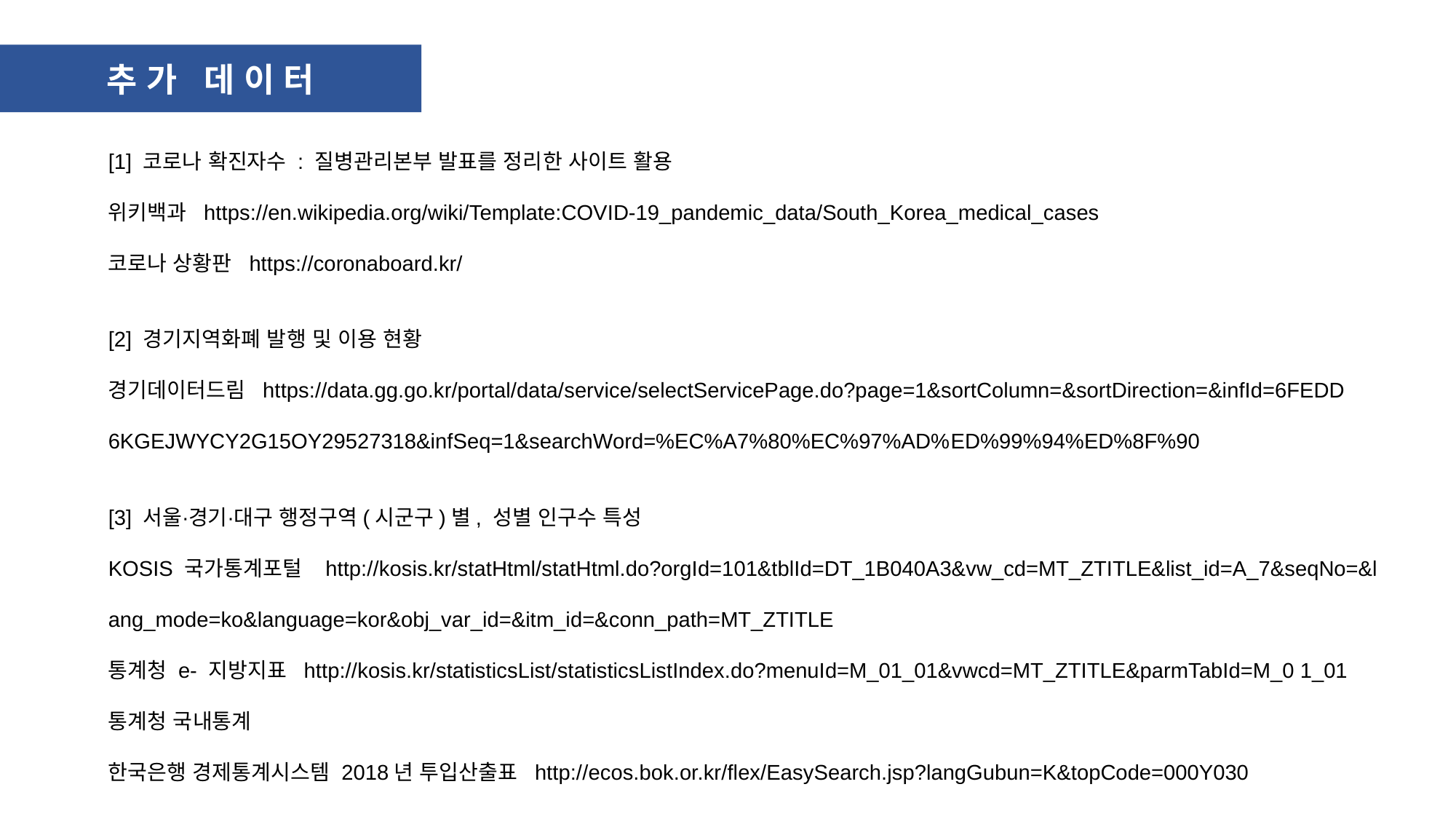

추가 데이터
[1] 코로나 확진자수 : 질병관리본부 발표를 정리한 사이트 활용
위키백과  https://en.wikipedia.org/wiki/Template:COVID-19_pandemic_data/South_Korea_medical_cases
코로나 상황판  https://coronaboard.kr/

[2] 경기지역화폐 발행 및 이용 현황
경기데이터드림  https://data.gg.go.kr/portal/data/service/selectServicePage.do?page=1&sortColumn=&sortDirection=&infId=6FEDD 6KGEJWYCY2G15OY29527318&infSeq=1&searchWord=%EC%A7%80%EC%97%AD%ED%99%94%ED%8F%90

[3] 서울∙경기∙대구 행정구역(시군구)별, 성별 인구수 특성
KOSIS 국가통계포털   http://kosis.kr/statHtml/statHtml.do?orgId=101&tblId=DT_1B040A3&vw_cd=MT_ZTITLE&list_id=A_7&seqNo=&l ang_mode=ko&language=kor&obj_var_id=&itm_id=&conn_path=MT_ZTITLE
통계청 e- 지방지표  http://kosis.kr/statisticsList/statisticsListIndex.do?menuId=M_01_01&vwcd=MT_ZTITLE&parmTabId=M_0 1_01
통계청 국내통계
한국은행 경제통계시스템 2018년 투입산출표  http://ecos.bok.or.kr/flex/EasySearch.jsp?langGubun=K&topCode=000Y030